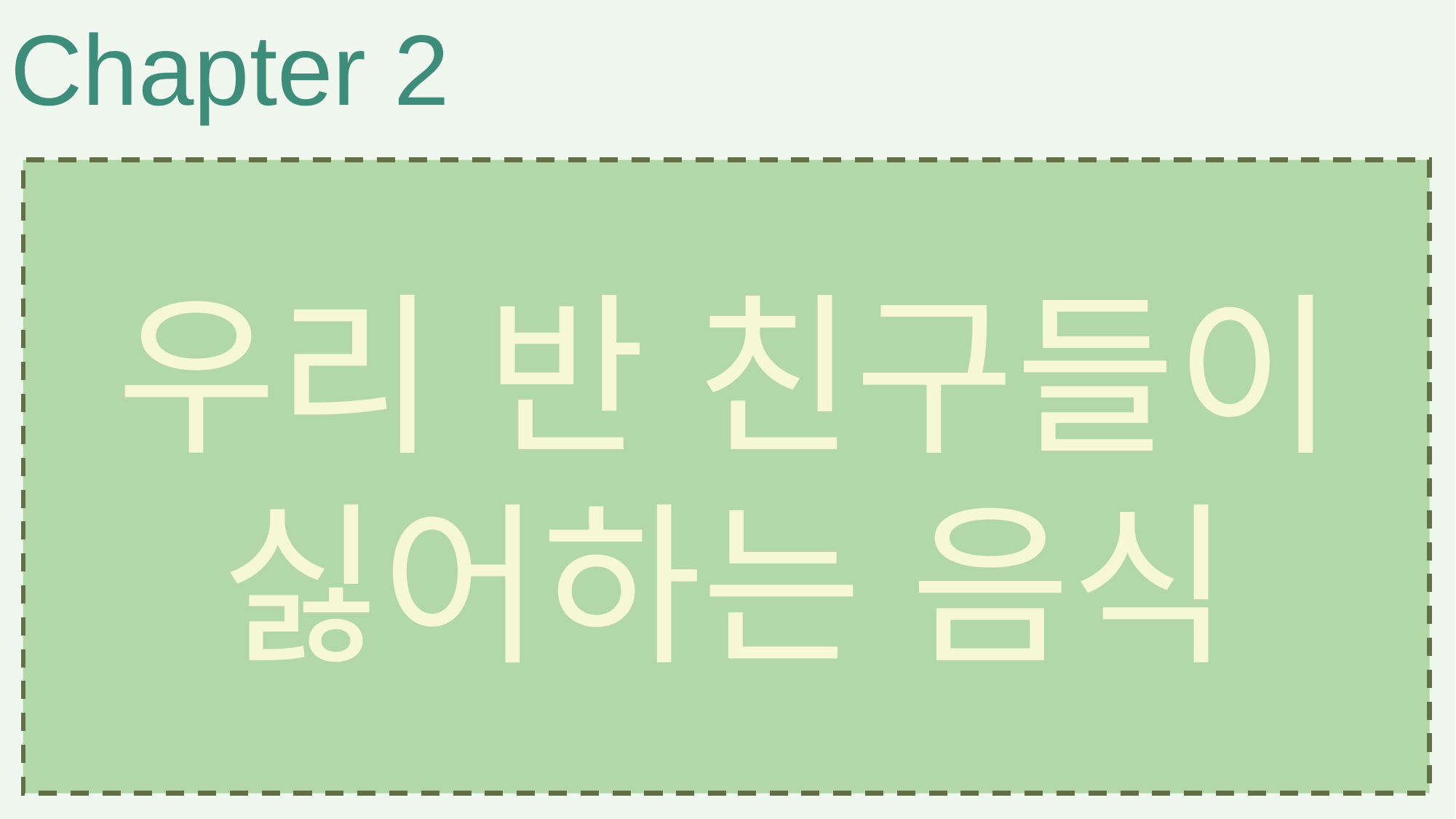

Chapter 2

우리 반 친구들이
싫어하는 음식